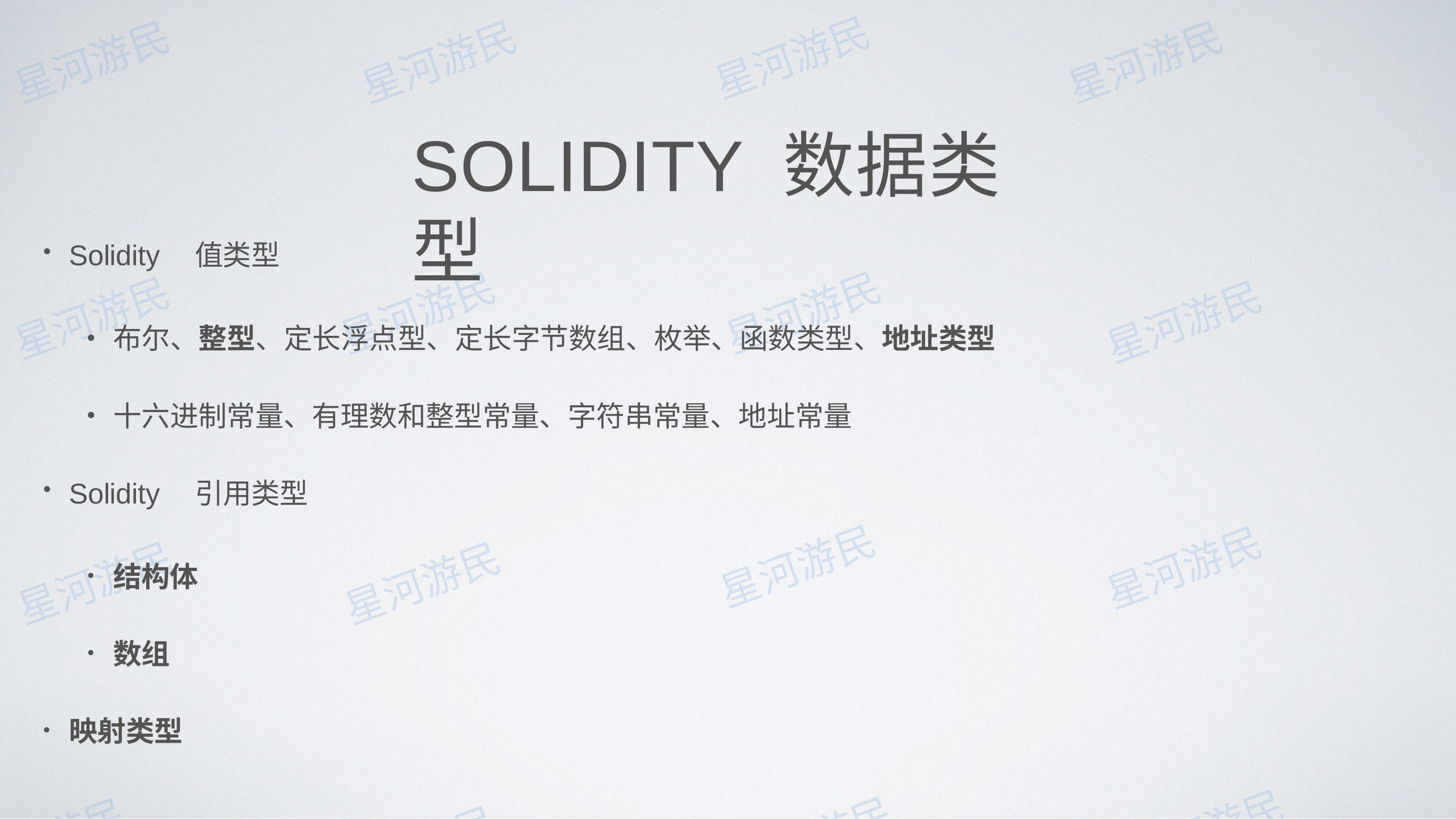

# SOLIDITY 数据类型
Solidity	值类型
布尔、整型、定⻓浮点型、定⻓字节数组、枚举、函数类型、地址类型
⼗六进制常量、有理数和整型常量、字符串常量、地址常量
Solidity	引⽤类型
结构体
数组
映射类型